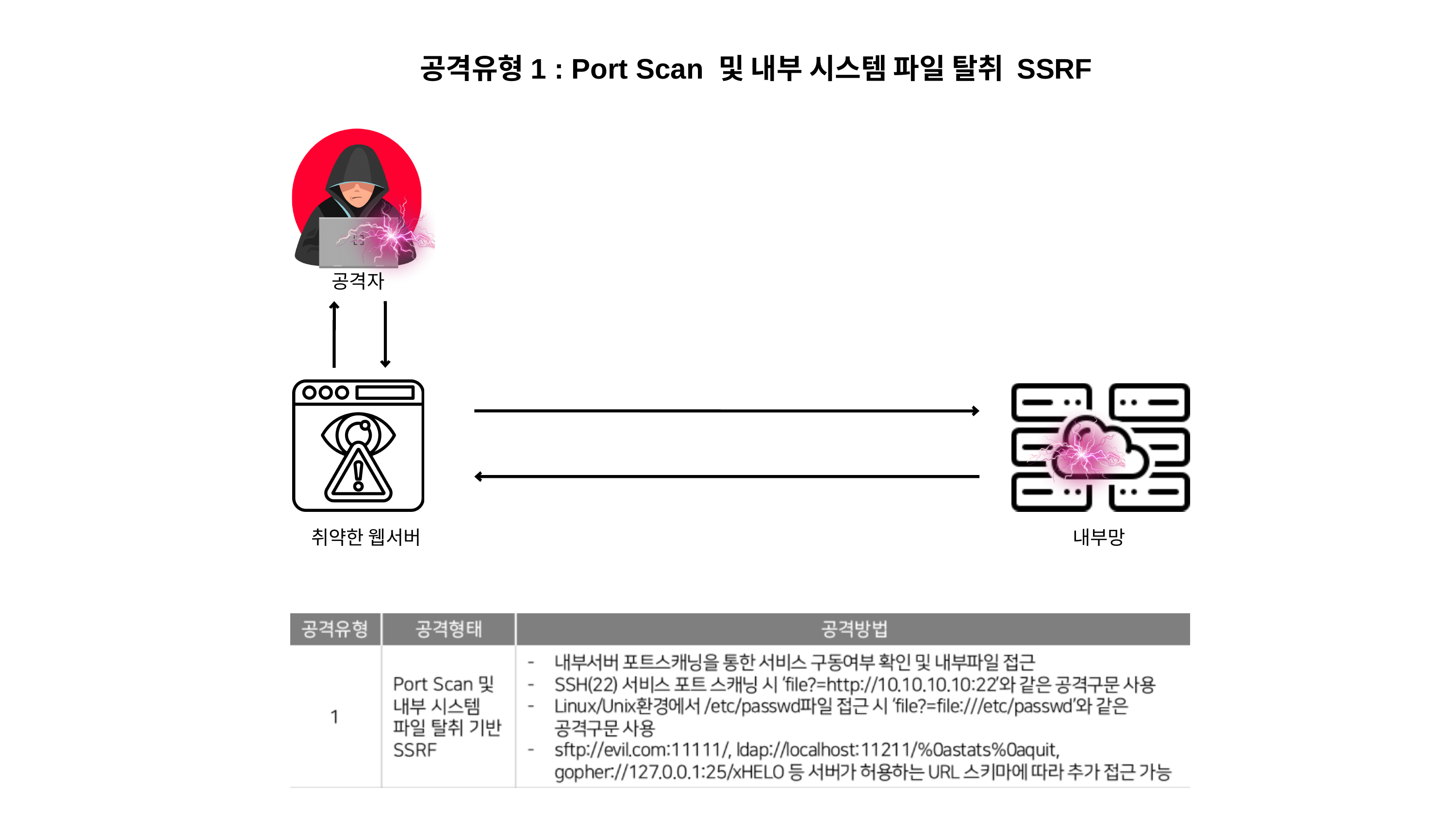

공격유형1 : Port Scan 및 내부 시스템 파일 탈취 SSRF

공격자

취약한 웹서버
내부망